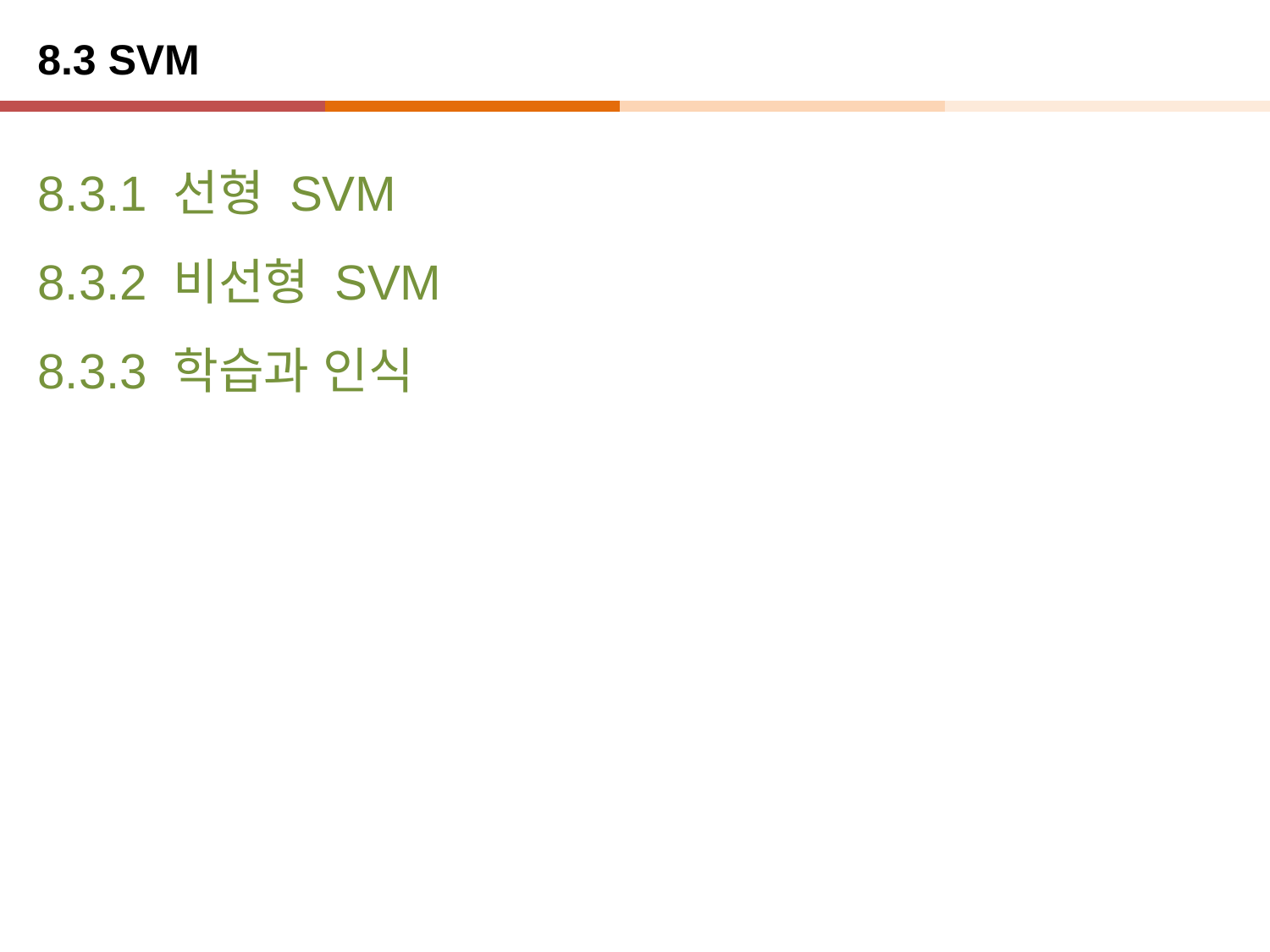

# 8.3 SVM
8.3.1 선형 SVM
8.3.2 비선형 SVM
8.3.3 학습과 인식